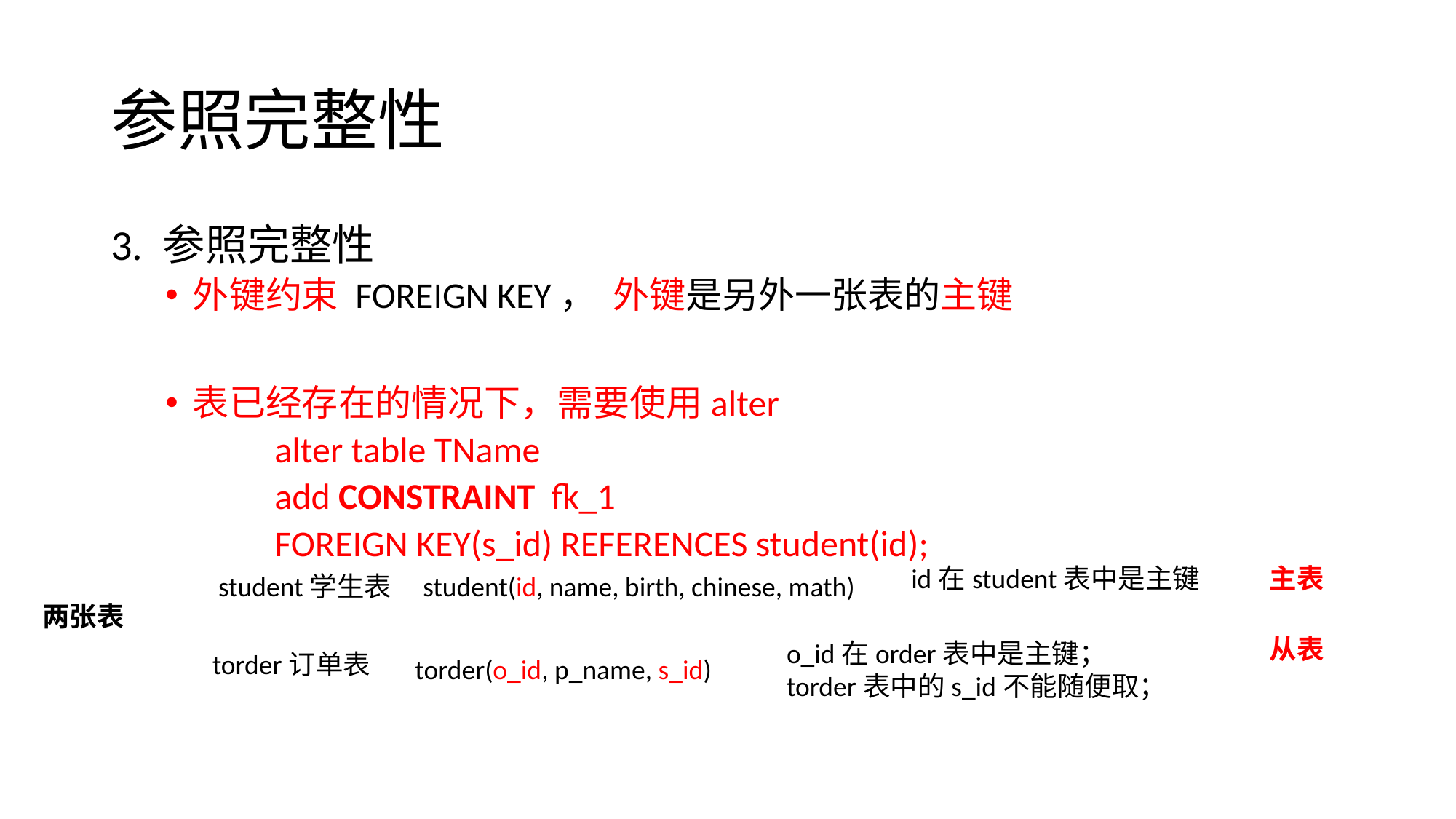

# 参照完整性
3. 参照完整性
外键约束 FOREIGN KEY，  外键是另外一张表的主键

表已经存在的情况下，需要使用alter
	alter table TName
	add CONSTRAINT  fk_1
	FOREIGN KEY(s_id) REFERENCES student(id);
id在student表中是主键
主表
student学生表    student(id, name, birth, chinese, math)
两张表
从表
o_id在order表中是主键；
torder表中的s_id不能随便取；
torder订单表
torder(o_id, p_name, s_id)